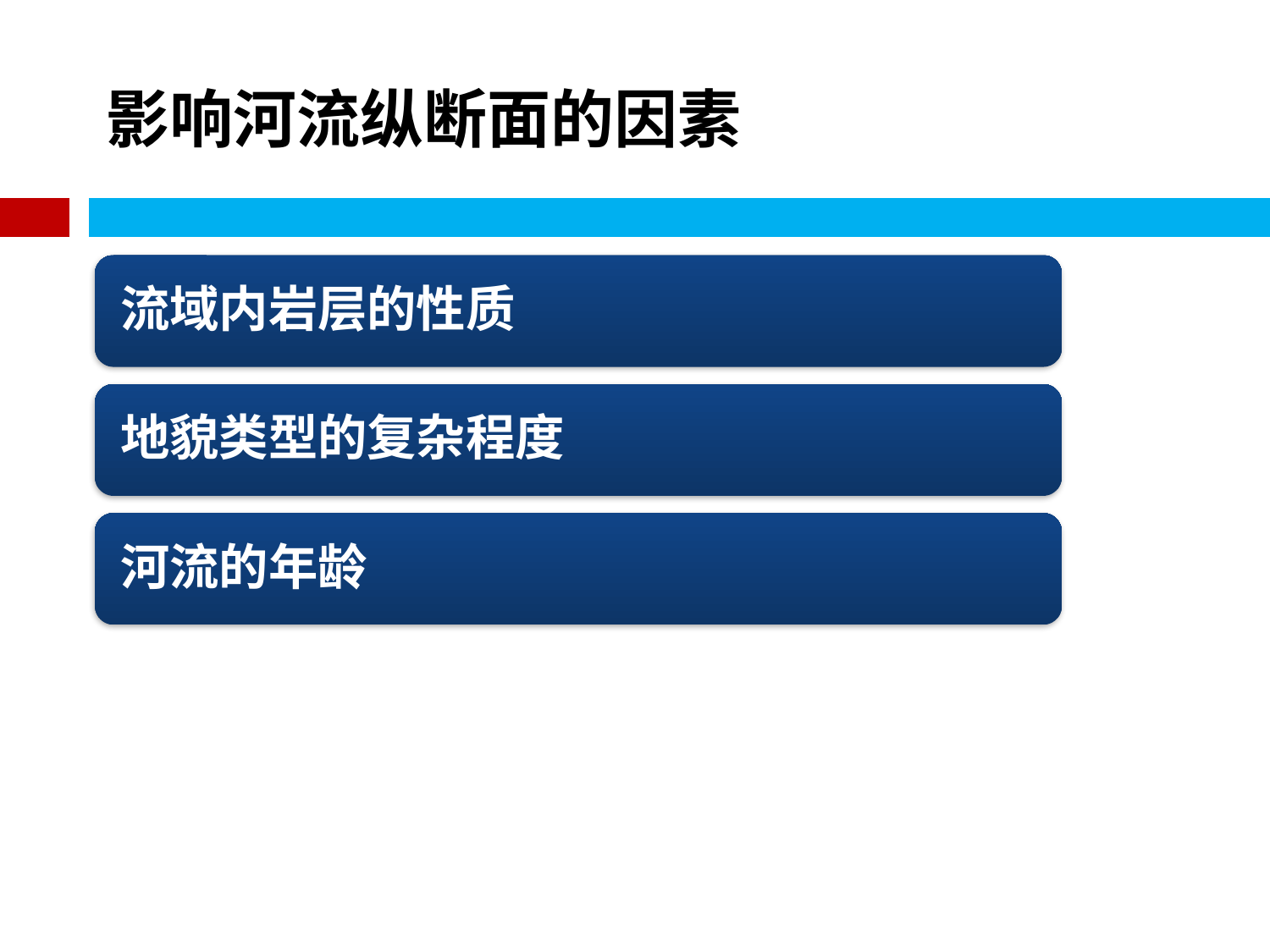

# 影响河流纵断面的因素
流域内岩层的性质
地貌类型的复杂程度
河流的年龄